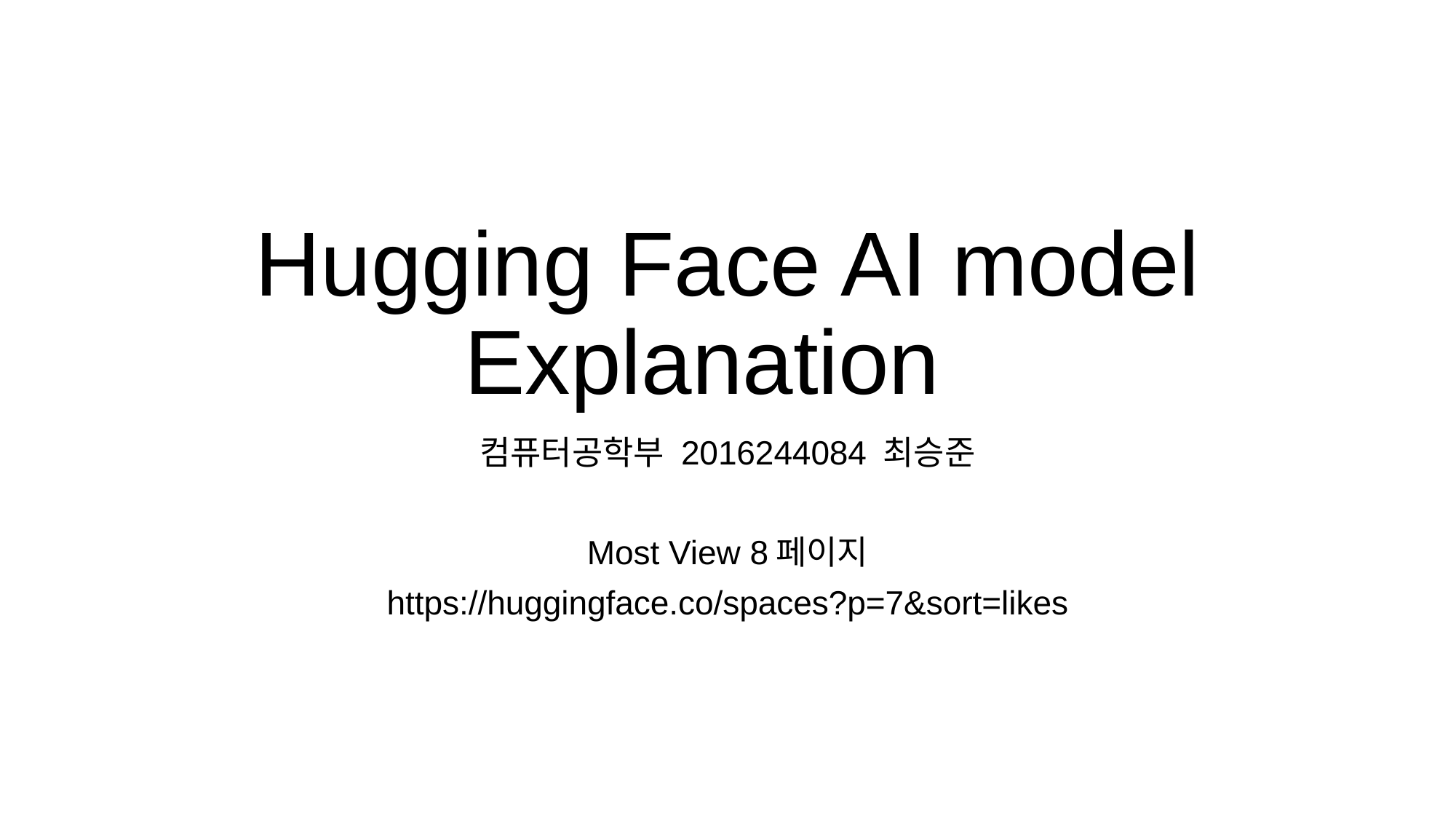

# Hugging Face AI model Explanation
컴퓨터공학부 2016244084 최승준

Most View 8페이지
https://huggingface.co/spaces?p=7&sort=likes